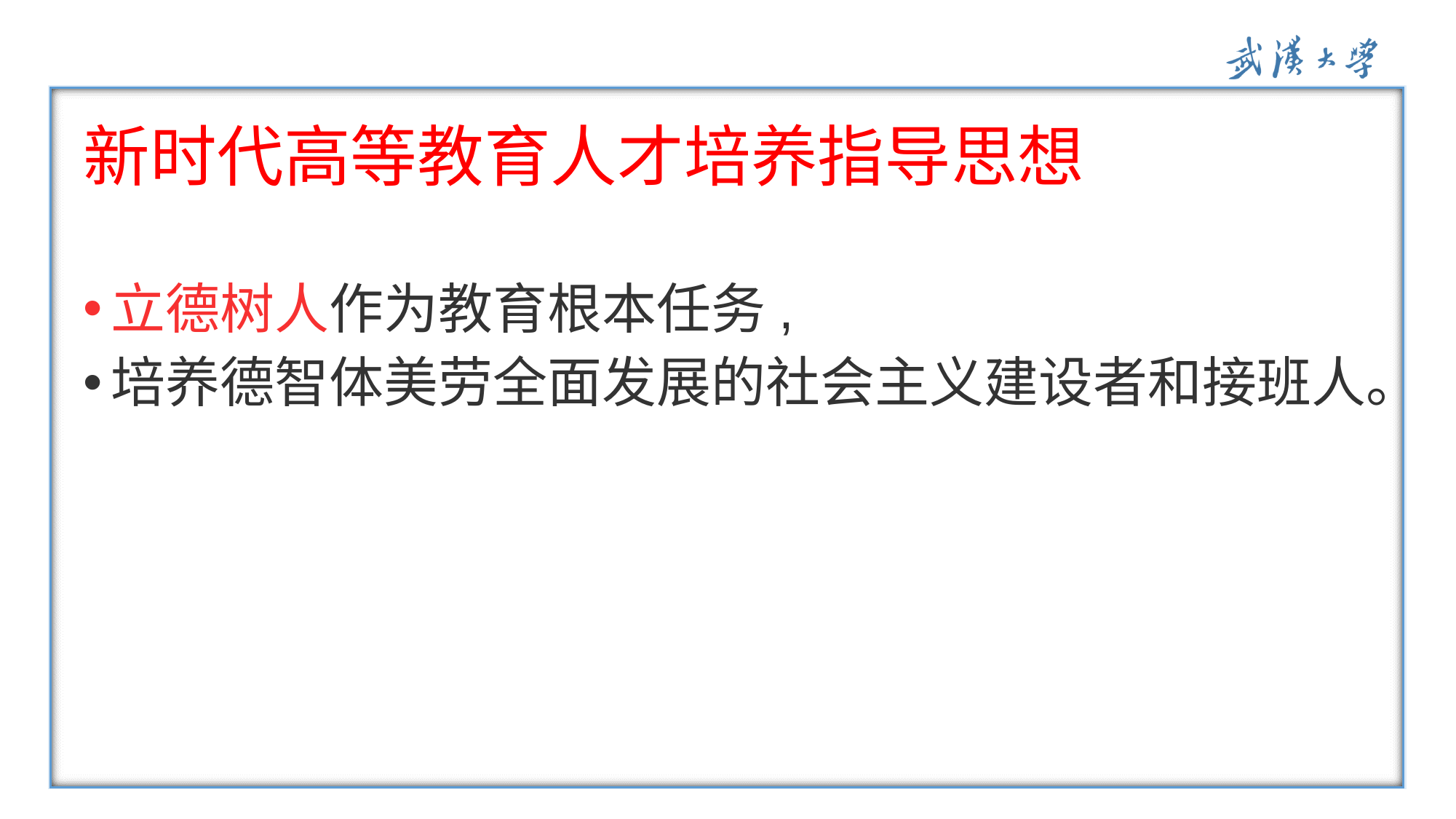

# 新时代高等教育人才培养指导思想
立德树人作为教育根本任务,
培养德智体美劳全面发展的社会主义建设者和接班人。